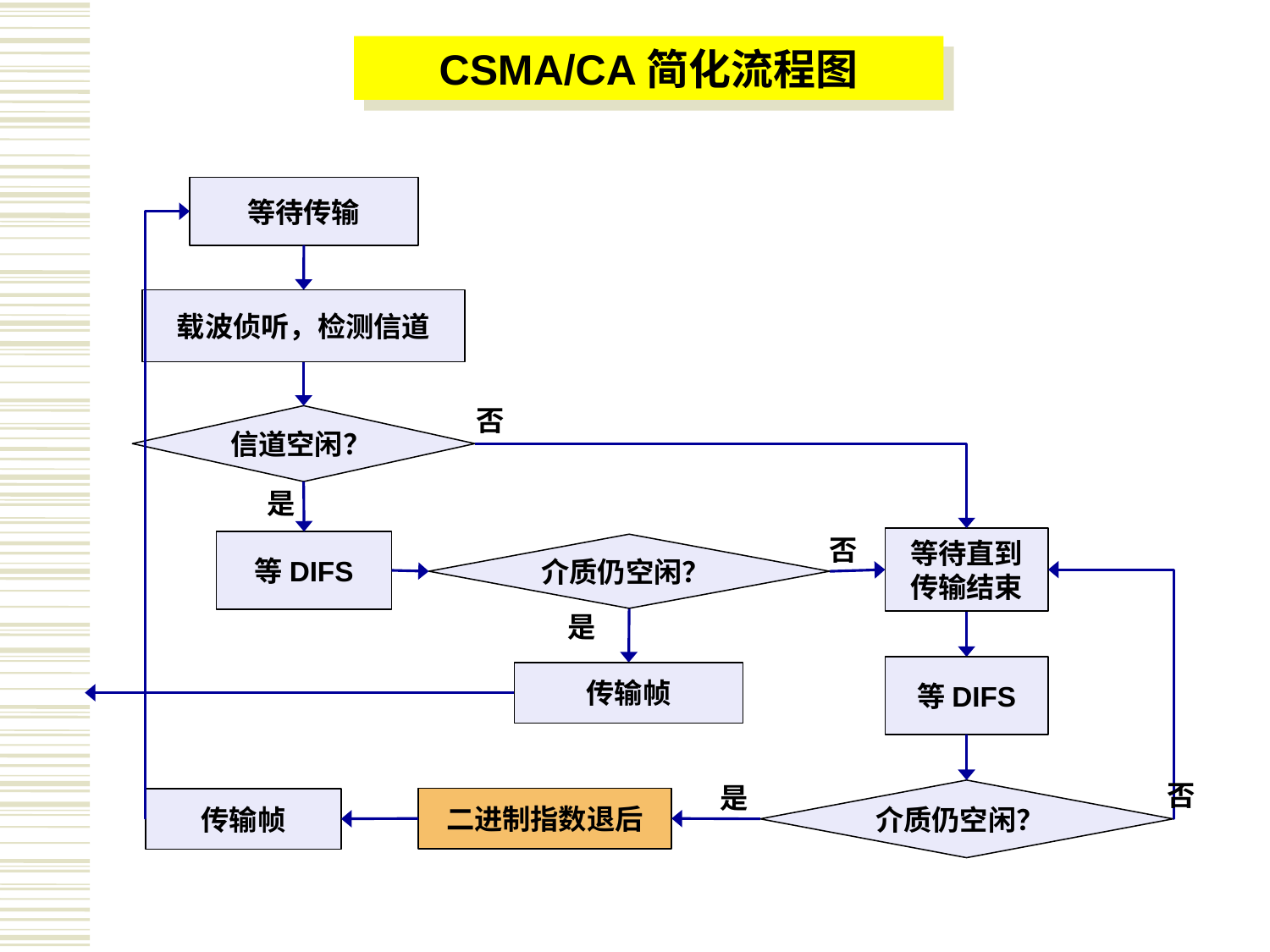

CSMA/CA简化流程图
等待传输
载波侦听，检测信道
否
信道空闲？
是
否
等待直到传输结束
等DIFS
介质仍空闲？
是
等DIFS
传输帧
否
是
介质仍空闲？
二进制指数退后
传输帧